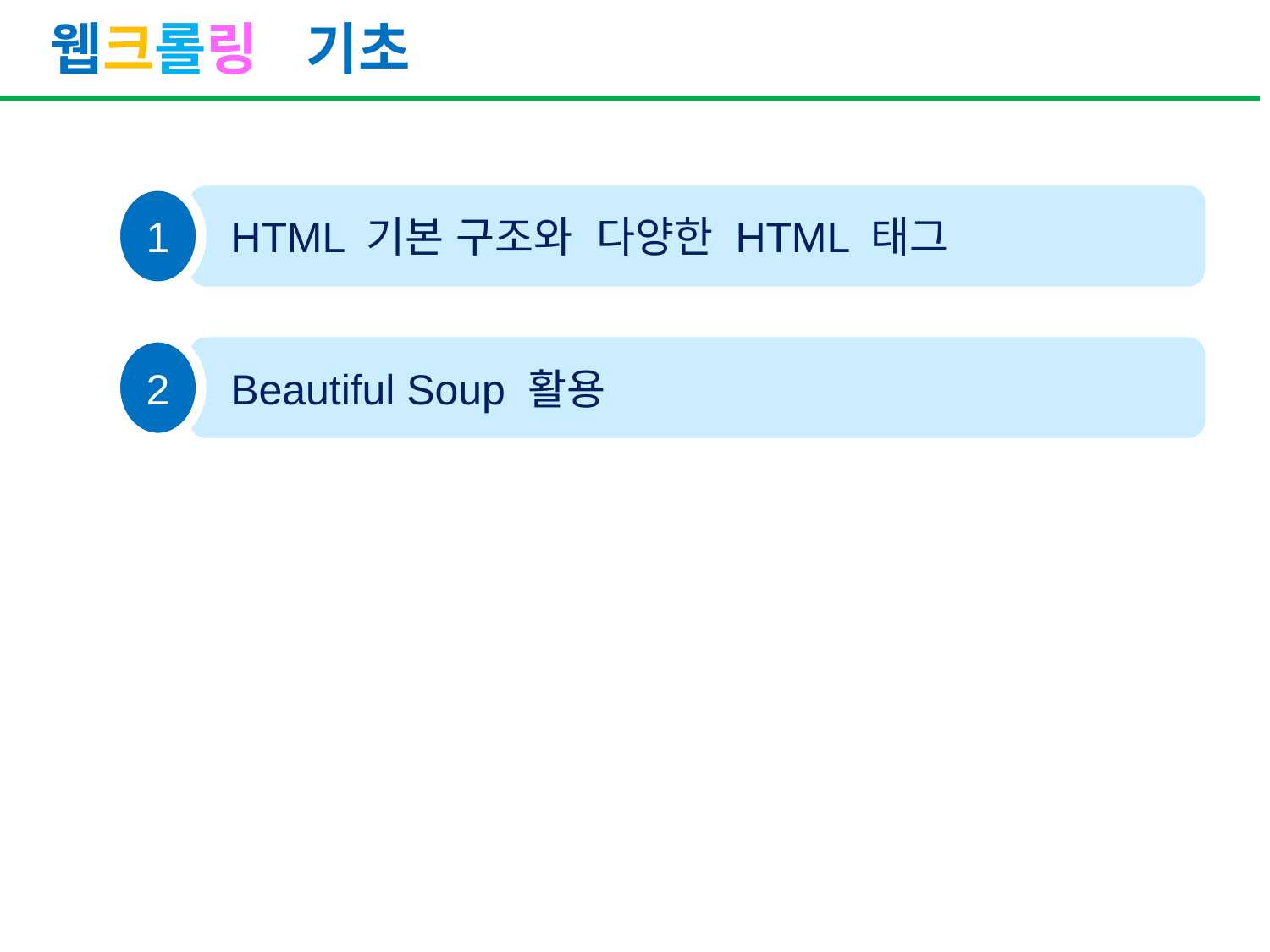

# 웹크롤링   기초
1
  HTML 기본 구조와  다양한 HTML 태그
2
  Beautiful Soup 활용